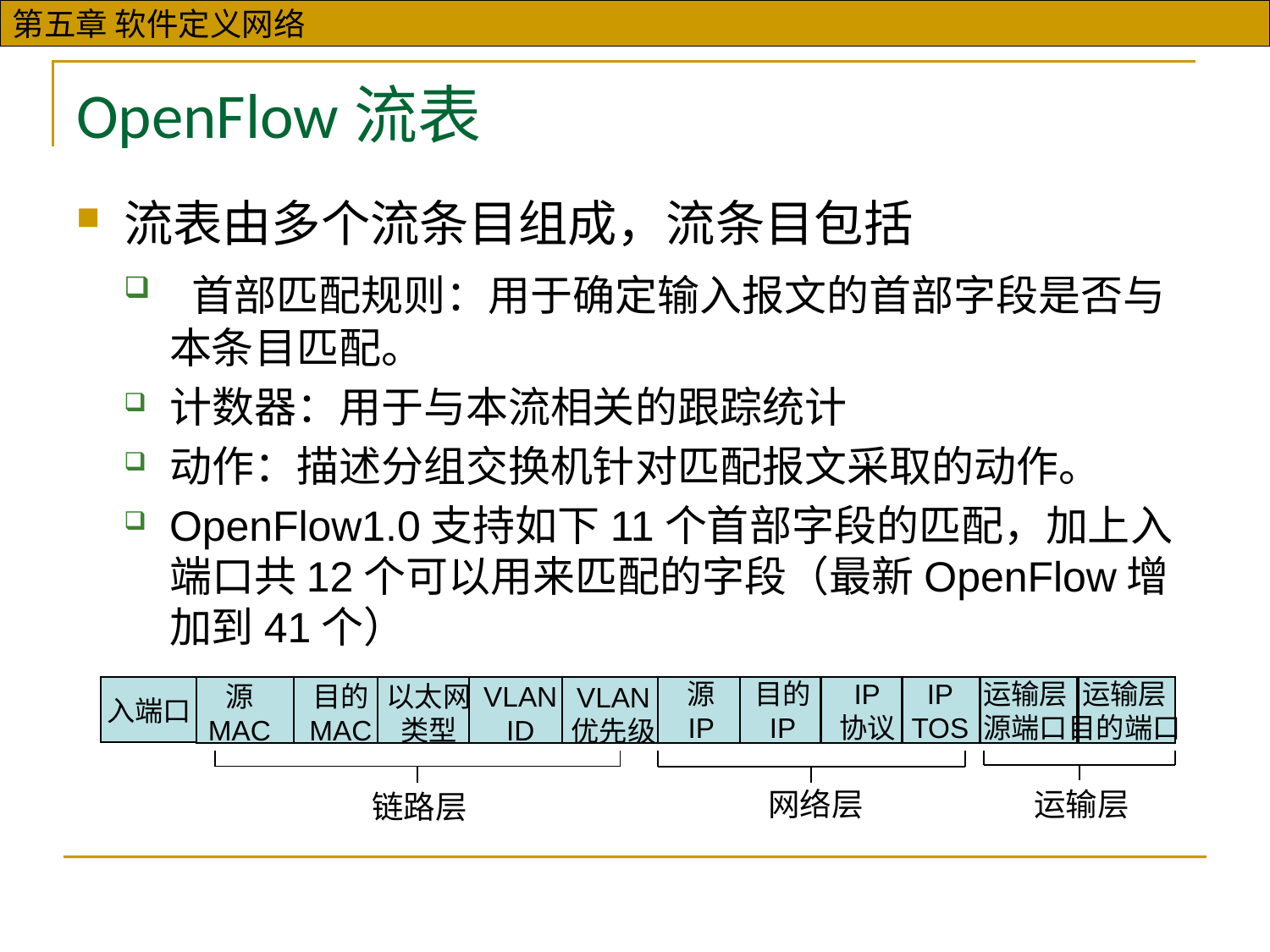

# OpenFlow流表
流表由多个流条目组成，流条目包括
 首部匹配规则：用于确定输入报文的首部字段是否与本条目匹配。
计数器：用于与本流相关的跟踪统计
动作：描述分组交换机针对匹配报文采取的动作。
OpenFlow1.0支持如下11个首部字段的匹配，加上入端口共12个可以用来匹配的字段（最新OpenFlow增加到41个）
源
IP
目的
IP
IP
TOS
运输层
目的端口
运输层
源端口
IP
协议

目的
MAC
以太网
类型
VLAN
ID
源
MAC
VLAN
优先级
入端口
网络层
运输层
链路层